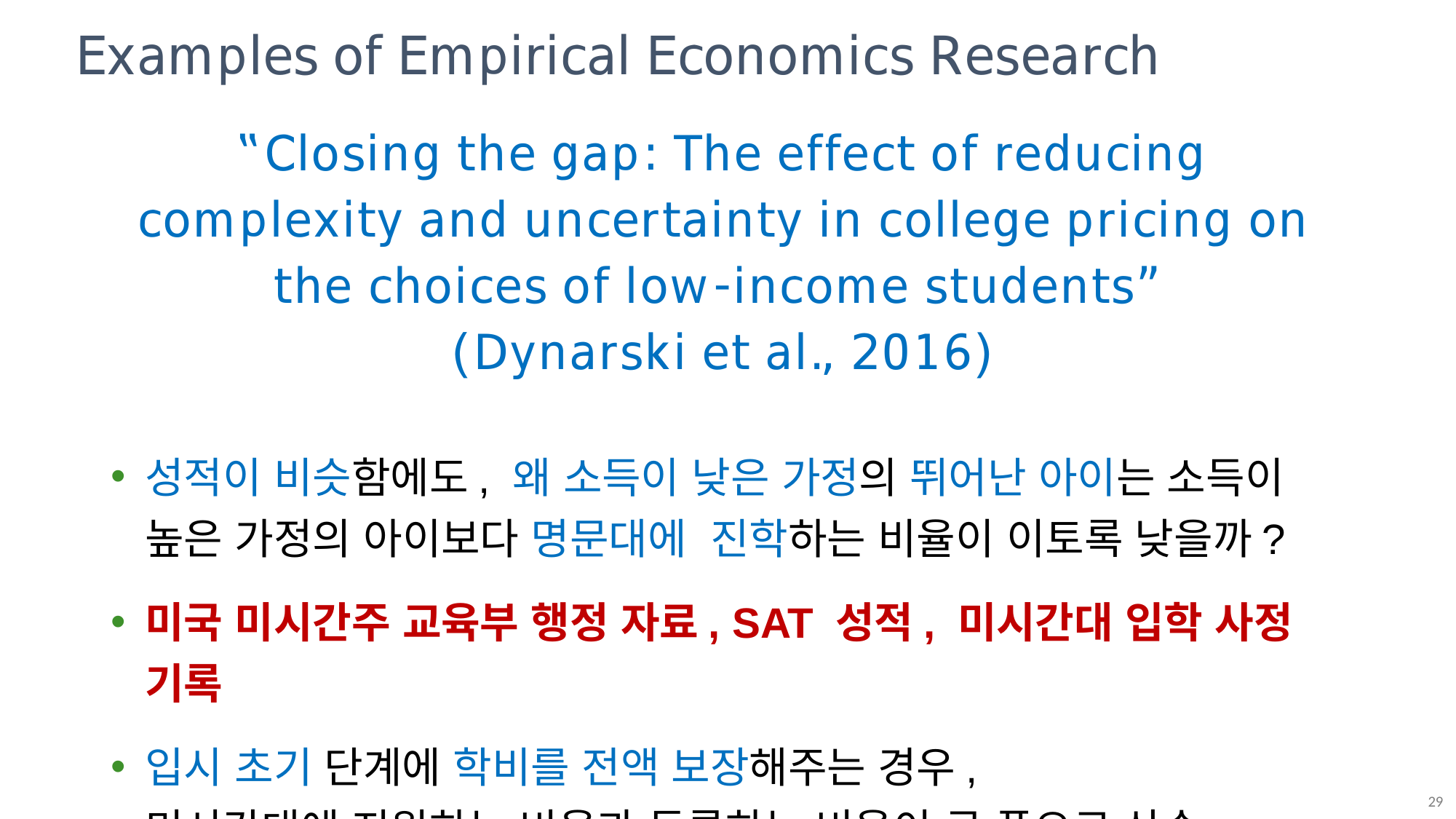

Examples of Empirical Economics Research
“Closing the gap: The effect of reducing complexity and uncertainty in college pricing on the choices of low-income students” 
(Dynarski et al., 2016)

성적이 비슷함에도, 왜 소득이 낮은 가정의 뛰어난 아이는 소득이 높은 가정의 아이보다 명문대에  진학하는 비율이 이토록 낮을까?

미국 미시간주 교육부 행정 자료, SAT 성적, 미시간대 입학 사정 기록

입시 초기 단계에 학비를 전액 보장해주는 경우,
미시간대에 지원하는 비율과 등록하는 비율이 큰 폭으로 상승
29